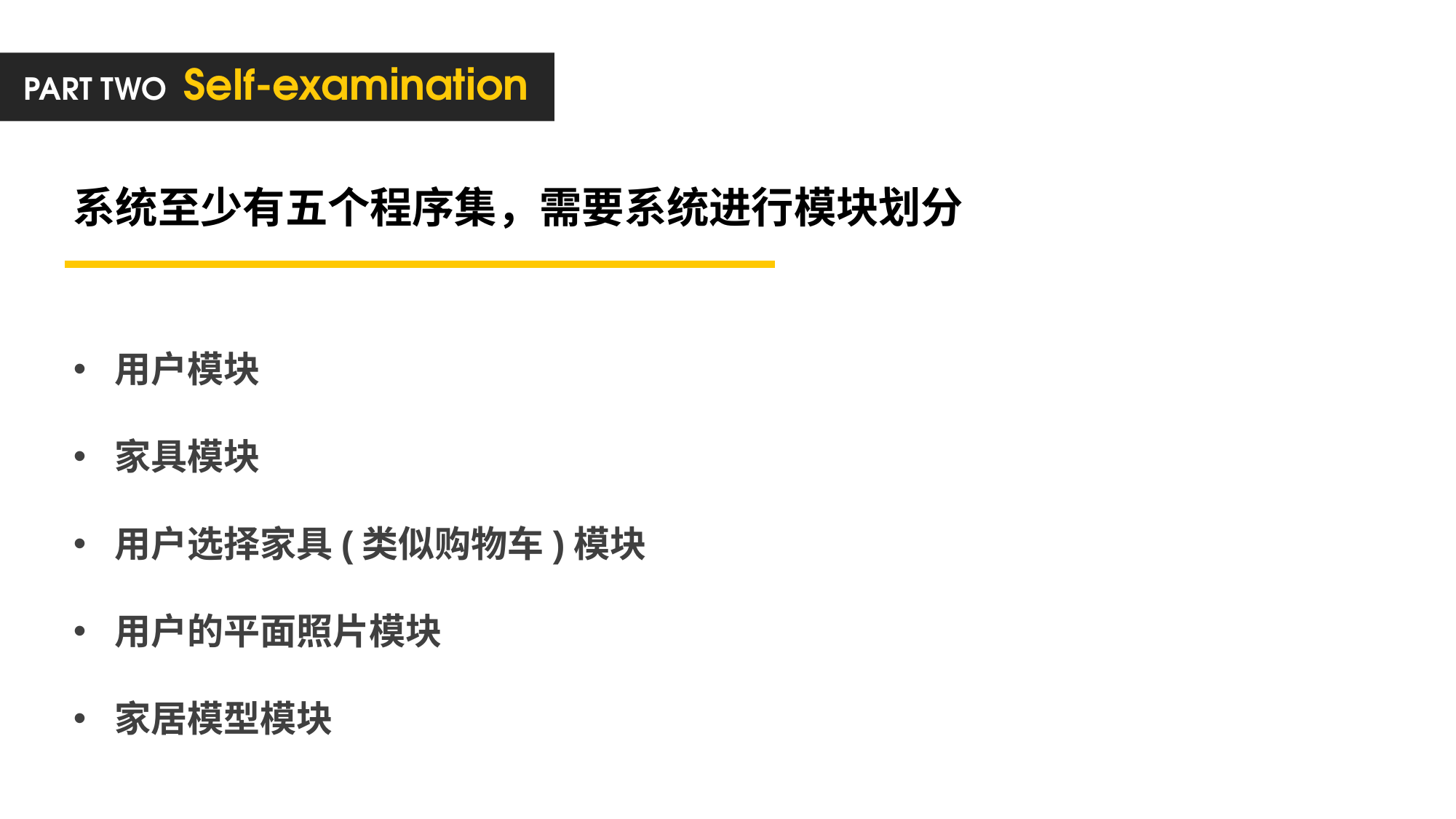

PART TWO  Self-examination

系统至少有五个程序集，需要系统进行模块划分
用户模块
家具模块
用户选择家具(类似购物车)模块
用户的平面照片模块
家居模型模块